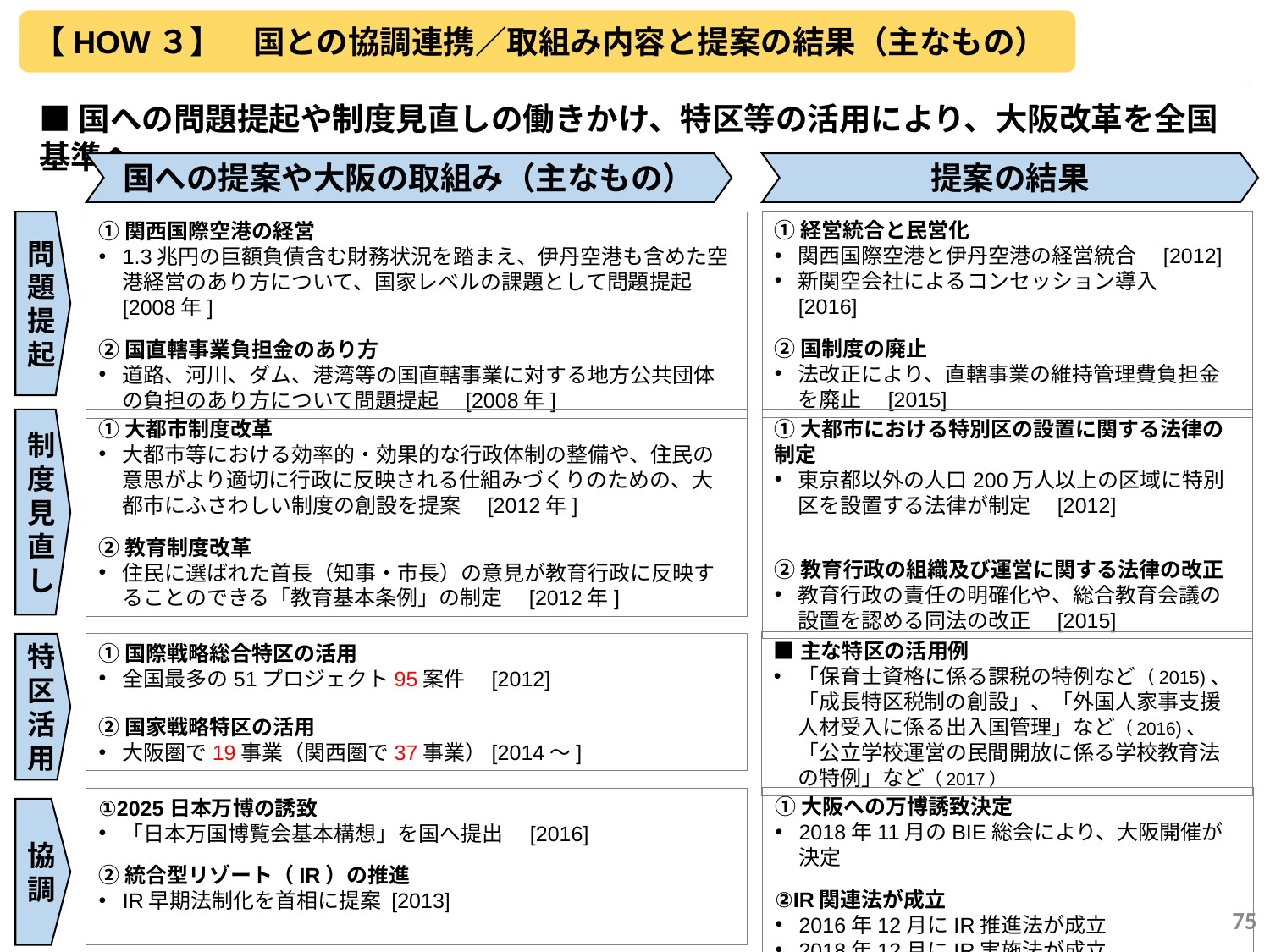

【HOW３】　国との協調連携／取組み内容と提案の結果（主なもの）
■国への問題提起や制度見直しの働きかけ、特区等の活用により、大阪改革を全国基準へ
国への提案や大阪の取組み（主なもの）
提案の結果
①経営統合と民営化
関西国際空港と伊丹空港の経営統合　[2012]
新関空会社によるコンセッション導入　[2016]

②国制度の廃止
法改正により、直轄事業の維持管理費負担金を廃止　[2015]
問題提起
①関西国際空港の経営
1.3兆円の巨額負債含む財務状況を踏まえ、伊丹空港も含めた空港経営のあり方について、国家レベルの課題として問題提起　[2008年]

②国直轄事業負担金のあり方
道路、河川、ダム、港湾等の国直轄事業に対する地方公共団体の負担のあり方について問題提起　[2008年]
①大都市制度改革
大都市等における効率的・効果的な行政体制の整備や、住民の意思がより適切に行政に反映される仕組みづくりのための、大都市にふさわしい制度の創設を提案　[2012年]

②教育制度改革
住民に選ばれた首長（知事・市長）の意見が教育行政に反映することのできる「教育基本条例」の制定　[2012年]
①大都市における特別区の設置に関する法律の制定
東京都以外の人口200万人以上の区域に特別区を設置する法律が制定　[2012]

②教育行政の組織及び運営に関する法律の改正
教育行政の責任の明確化や、総合教育会議の設置を認める同法の改正　[2015]
制度見直し
■主な特区の活用例
「保育士資格に係る課税の特例など（2015)、「成長特区税制の創設」、「外国人家事支援人材受入に係る出入国管理」など（2016)、「公立学校運営の民間開放に係る学校教育法の特例」など（2017）
特区活用
①国際戦略総合特区の活用
全国最多の51プロジェクト95案件　[2012]

②国家戦略特区の活用
大阪圏で19事業（関西圏で37事業）[2014～]
①大阪への万博誘致決定
2018年11月のBIE総会により、大阪開催が決定

②IR関連法が成立
2016年12月にIR推進法が成立
2018年12月にIR実施法が成立
①2025日本万博の誘致
「日本万国博覧会基本構想」を国へ提出　[2016]

②統合型リゾート（IR）の推進
IR早期法制化を首相に提案 [2013]

協調
75